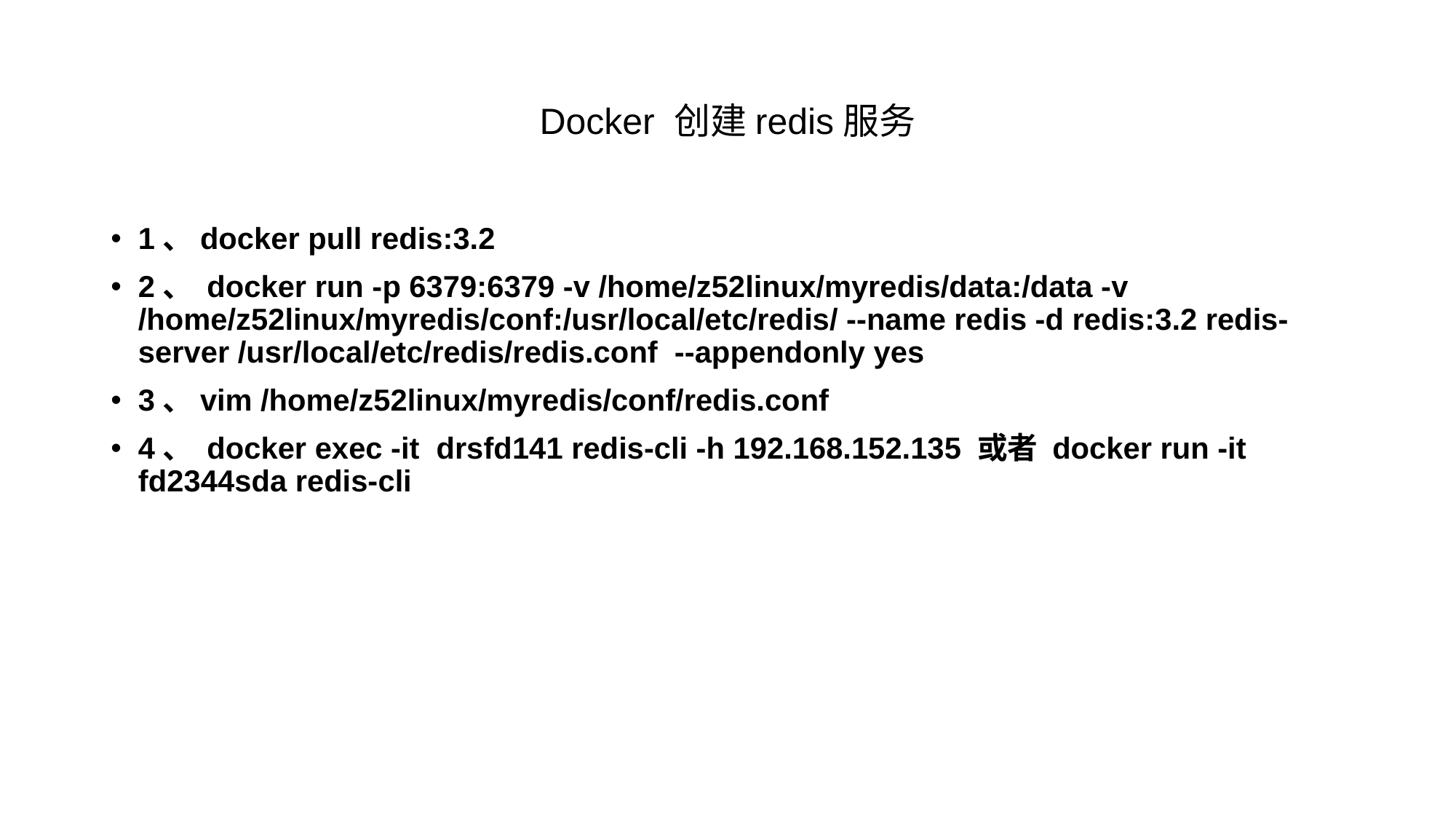

# Docker 创建redis服务
1、docker pull redis:3.2
2、 docker run -p 6379:6379 -v /home/z52linux/myredis/data:/data -v /home/z52linux/myredis/conf:/usr/local/etc/redis/ --name redis -d redis:3.2 redis-server /usr/local/etc/redis/redis.conf  --appendonly yes
3、vim /home/z52linux/myredis/conf/redis.conf
4、 docker exec -it  drsfd141 redis-cli -h 192.168.152.135 或者 docker run -it fd2344sda redis-cli